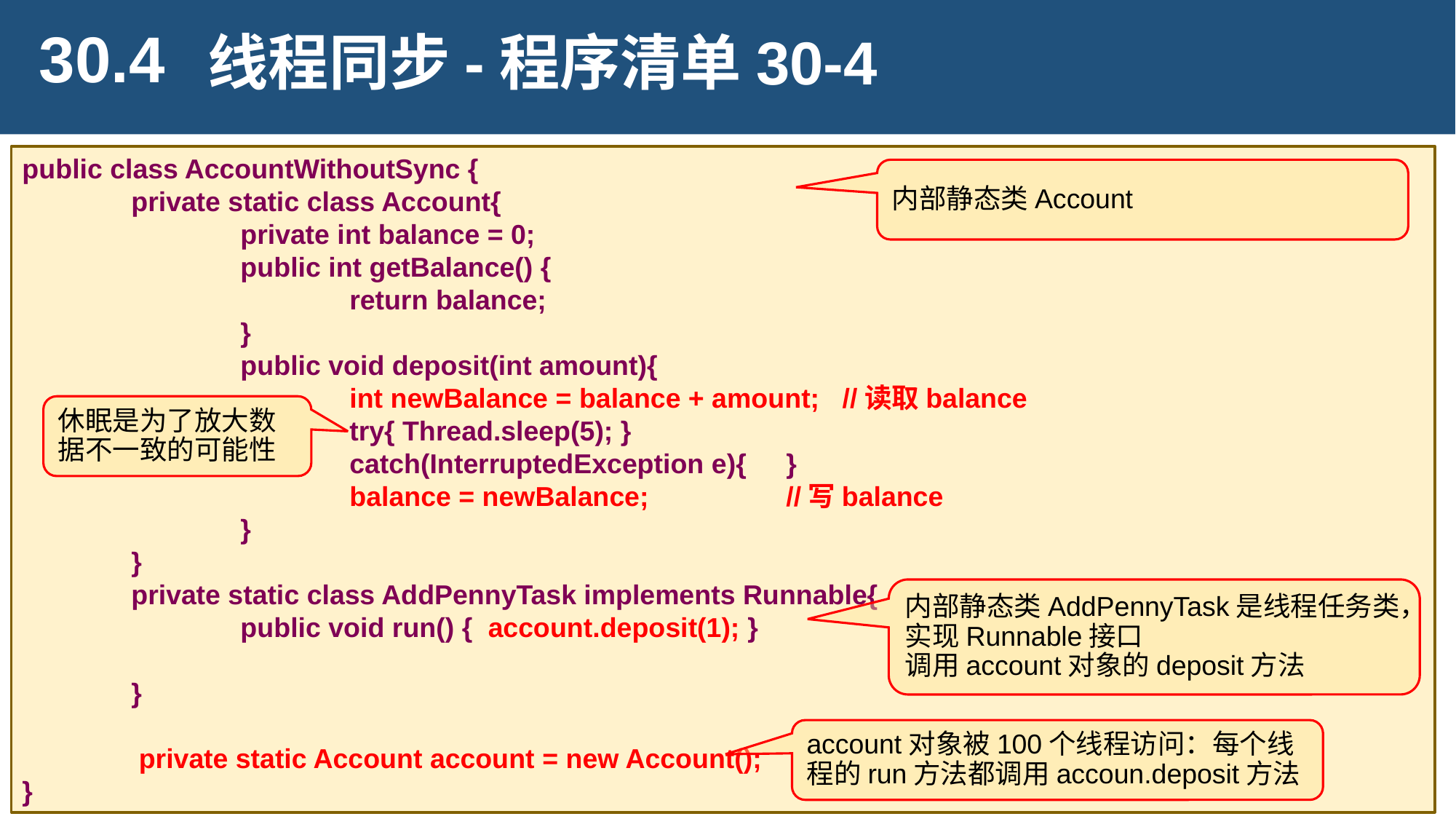

30.4
线程同步-程序清单30-4
public class AccountWithoutSync {
	private static class Account{
		private int balance = 0;
		public int getBalance() {
			return balance;
		}
		public void deposit(int amount){
			int newBalance = balance + amount;   //读取balance
			try{ Thread.sleep(5); }
			catch(InterruptedException e){	}
			balance = newBalance;		//写balance
		}
	}
	private static class AddPennyTask implements Runnable{
		public void run() {  account.deposit(1); }

	}

	 private static Account account = new Account();
}
内部静态类Account
休眠是为了放大数据不一致的可能性
内部静态类AddPennyTask是线程任务类，实现Runnable接口
调用account对象的deposit方法
account对象被100个线程访问：每个线程的run方法都调用accoun.deposit方法